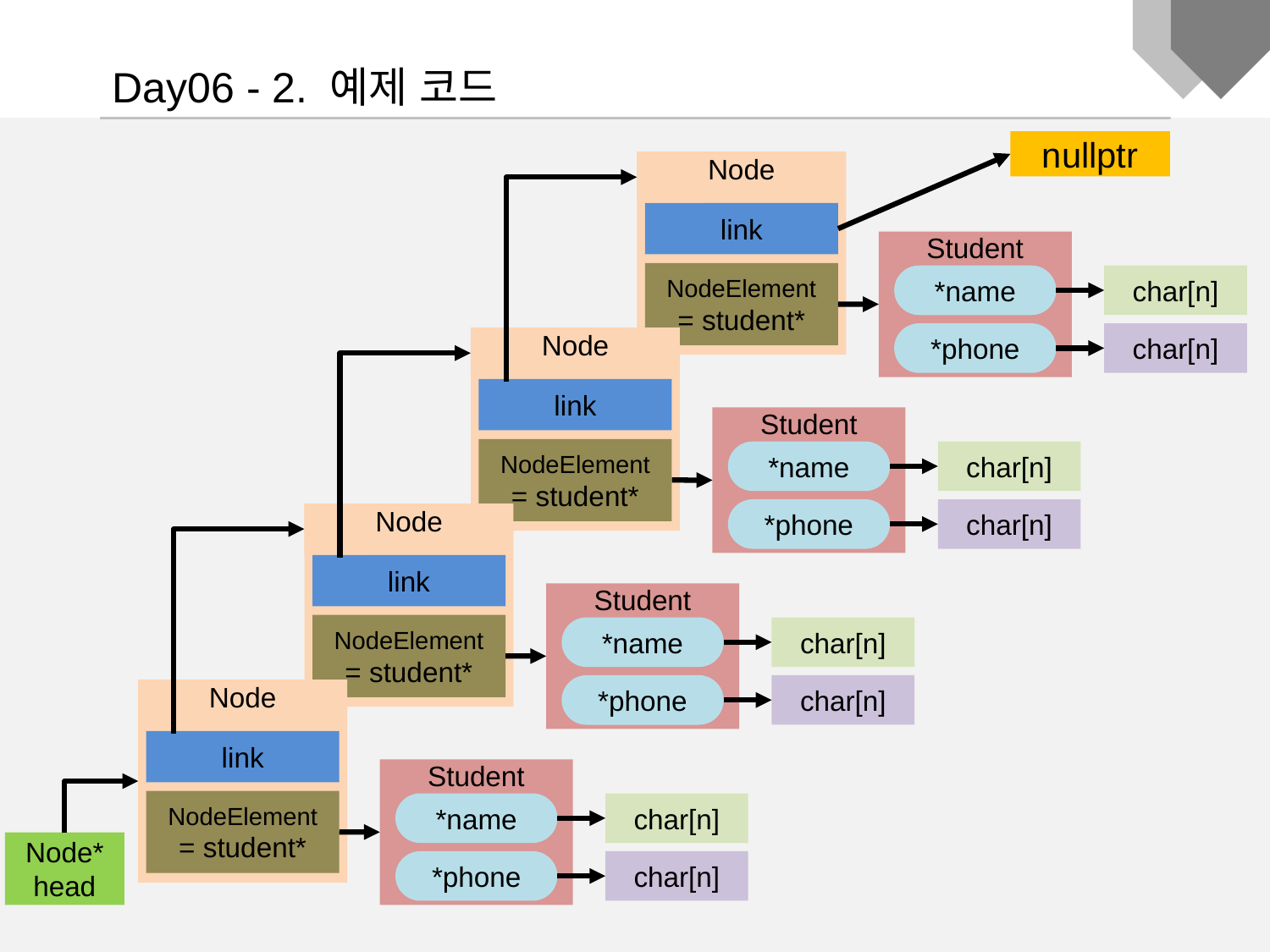

Day06 - 2. 예제 코드
nullptr

Node

link

Student

NodeElement
= student*
*name
char[n]
*phone
char[n]

Node

link

Student

NodeElement
= student*
*name
char[n]
*phone
char[n]

Node

link

Student

NodeElement
= student*
*name
char[n]
*phone
char[n]

Node

link

Student

NodeElement
= student*
*name
char[n]
*phone
char[n]
Node* head